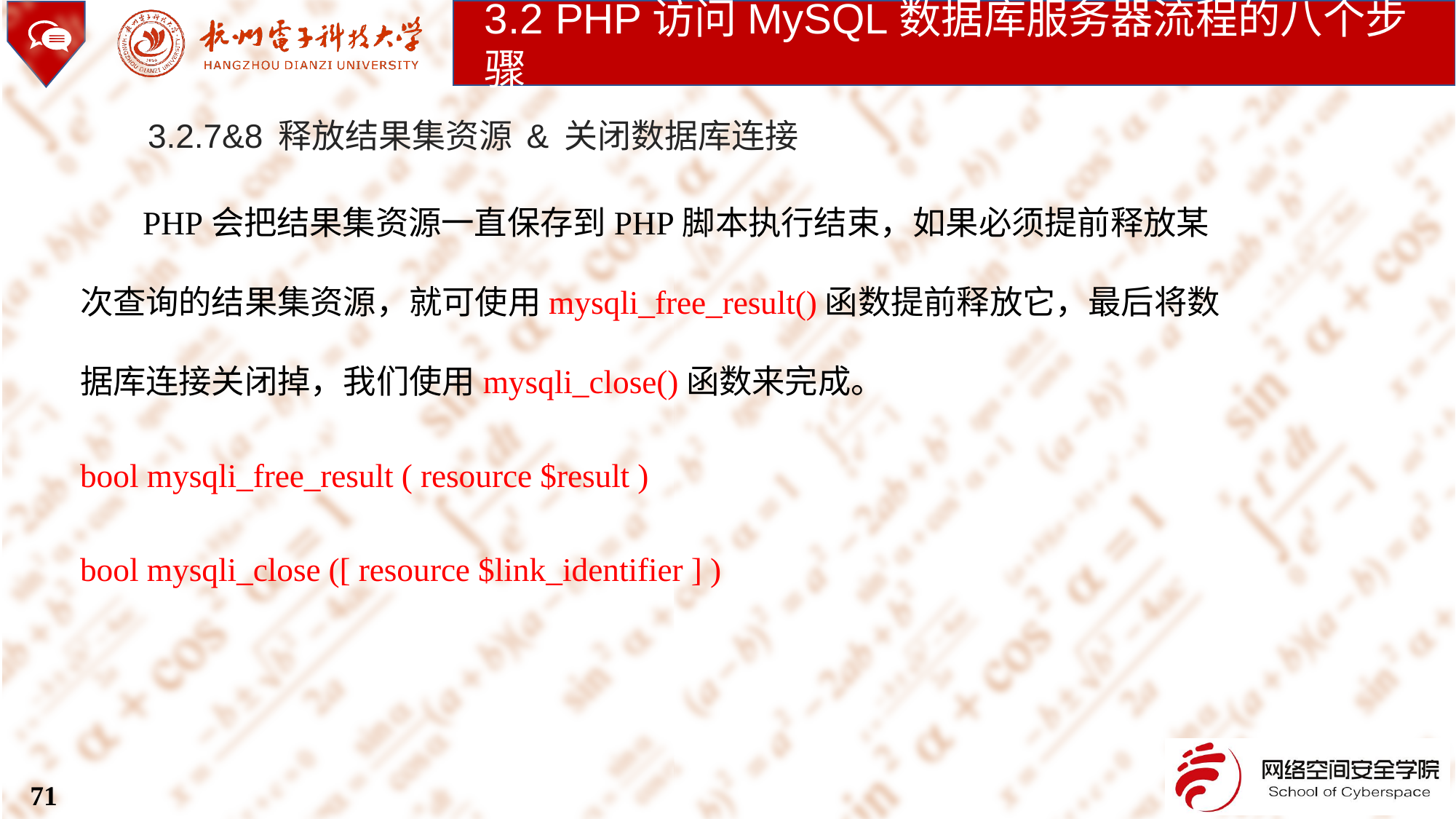

3.2 PHP访问MySQL数据库服务器流程的八个步骤
3.2.7&8 释放结果集资源 & 关闭数据库连接
PHP会把结果集资源一直保存到PHP脚本执行结束，如果必须提前释放某次查询的结果集资源，就可使用mysqli_free_result()函数提前释放它，最后将数据库连接关闭掉，我们使用mysqli_close()函数来完成。
bool mysqli_free_result ( resource $result )
bool mysqli_close ([ resource $link_identifier ] )
71